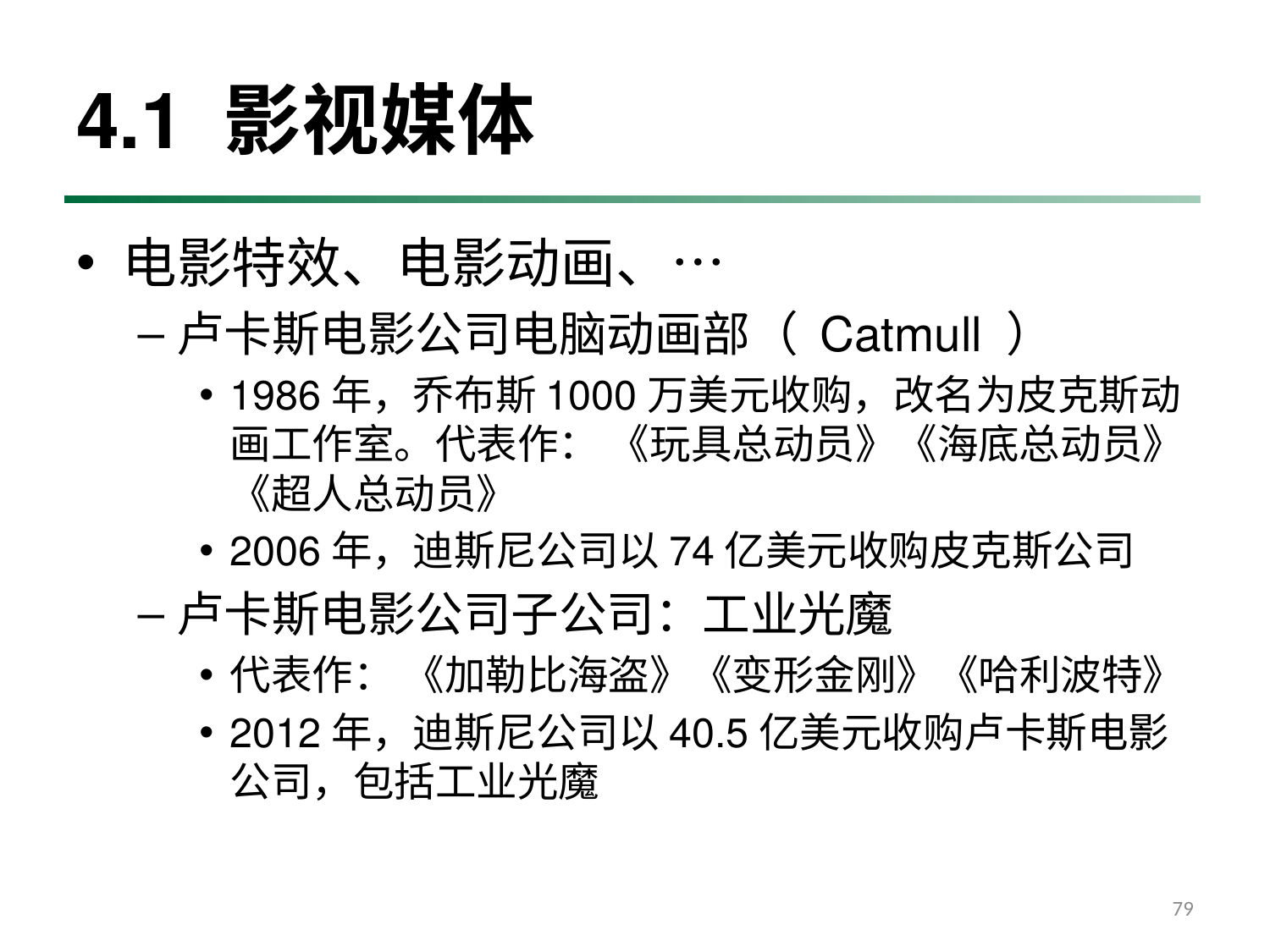

# 4.1 影视媒体
电影特效、电影动画、…
卢卡斯电影公司电脑动画部（ Catmull ）
1986年，乔布斯1000万美元收购，改名为皮克斯动画工作室。代表作： 《玩具总动员》《海底总动员》《超人总动员》
2006年，迪斯尼公司以74亿美元收购皮克斯公司
卢卡斯电影公司子公司：工业光魔
代表作： 《加勒比海盗》《变形金刚》《哈利波特》
2012年，迪斯尼公司以40.5亿美元收购卢卡斯电影公司，包括工业光魔
79